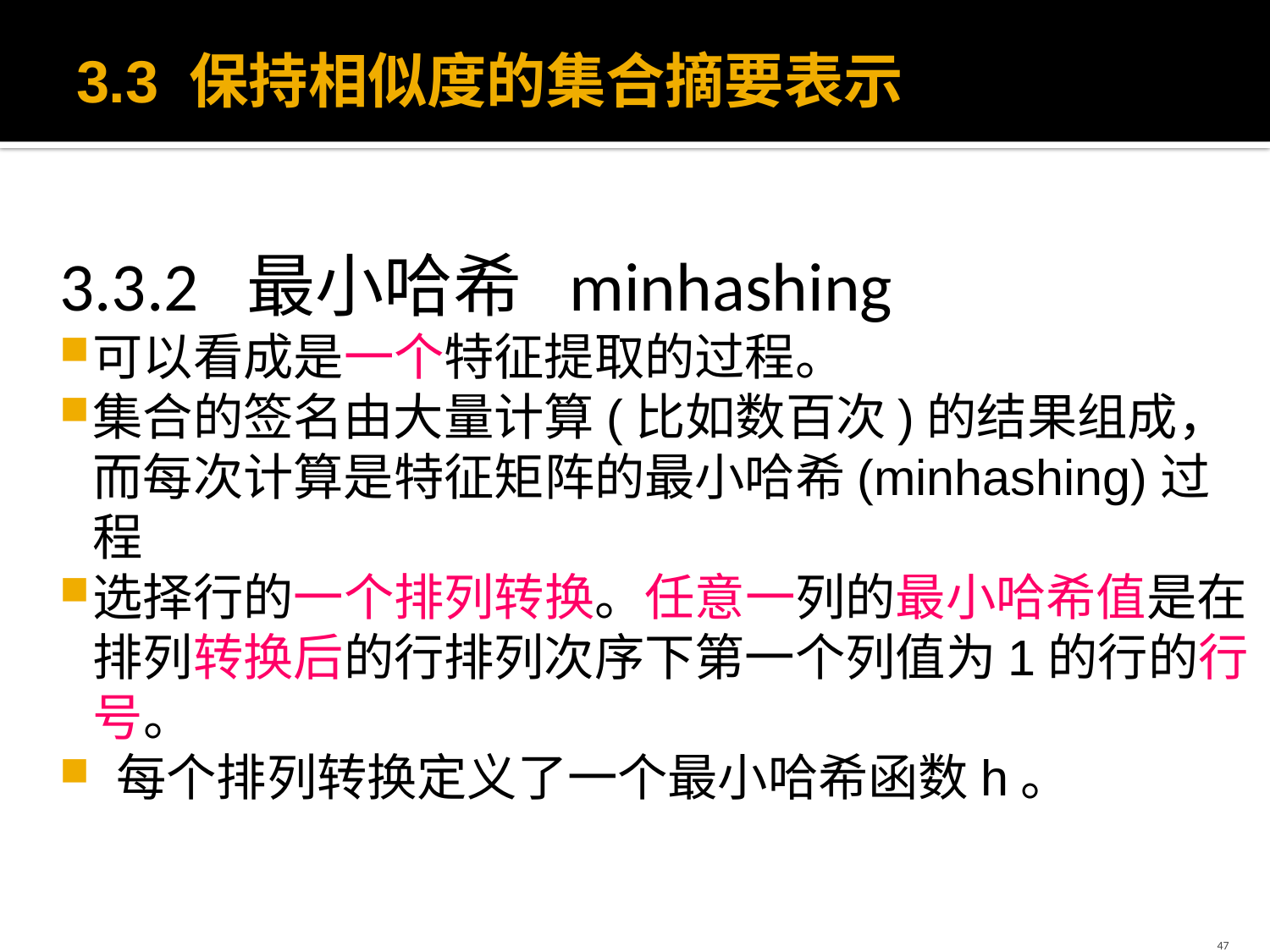

# 3.3 保持相似度的集合摘要表示
3.3.2  最小哈希  minhashing
可以看成是一个特征提取的过程。
集合的签名由大量计算(比如数百次)的结果组成，而每次计算是特征矩阵的最小哈希(minhashing)过程
选择行的一个排列转换。任意一列的最小哈希值是在排列转换后的行排列次序下第一个列值为1的行的行号。
 每个排列转换定义了一个最小哈希函数h。

47